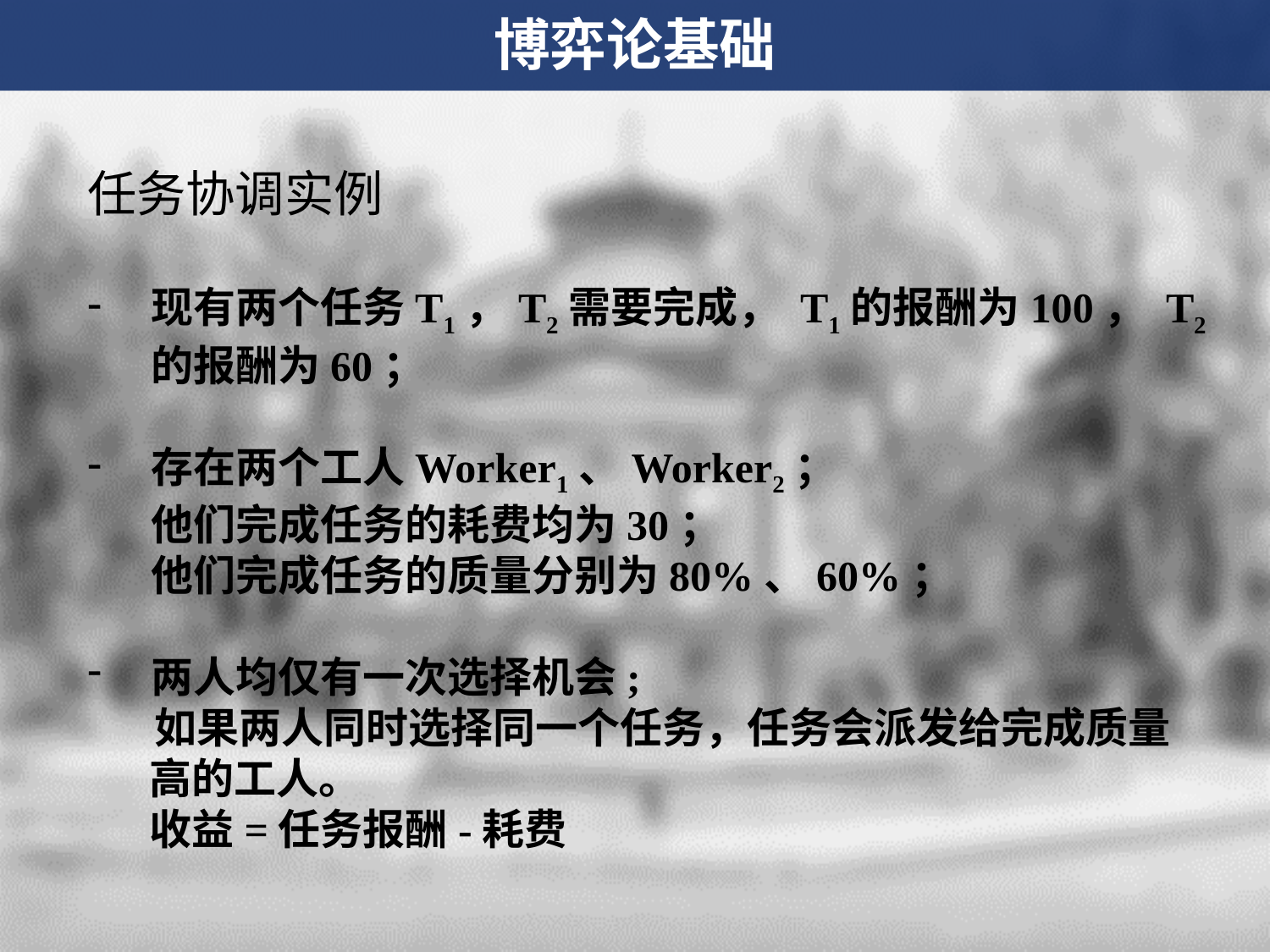

博弈论基础
任务协调实例

现有两个任务T1，T2需要完成， T1的报酬为100， T2的报酬为60；

存在两个工人Worker1、Worker2；
他们完成任务的耗费均为30；
他们完成任务的质量分别为80%、60%；

两人均仅有一次选择机会;
      如果两人同时选择同一个任务，任务会派发给完成质量高的工人。
	收益=任务报酬-耗费